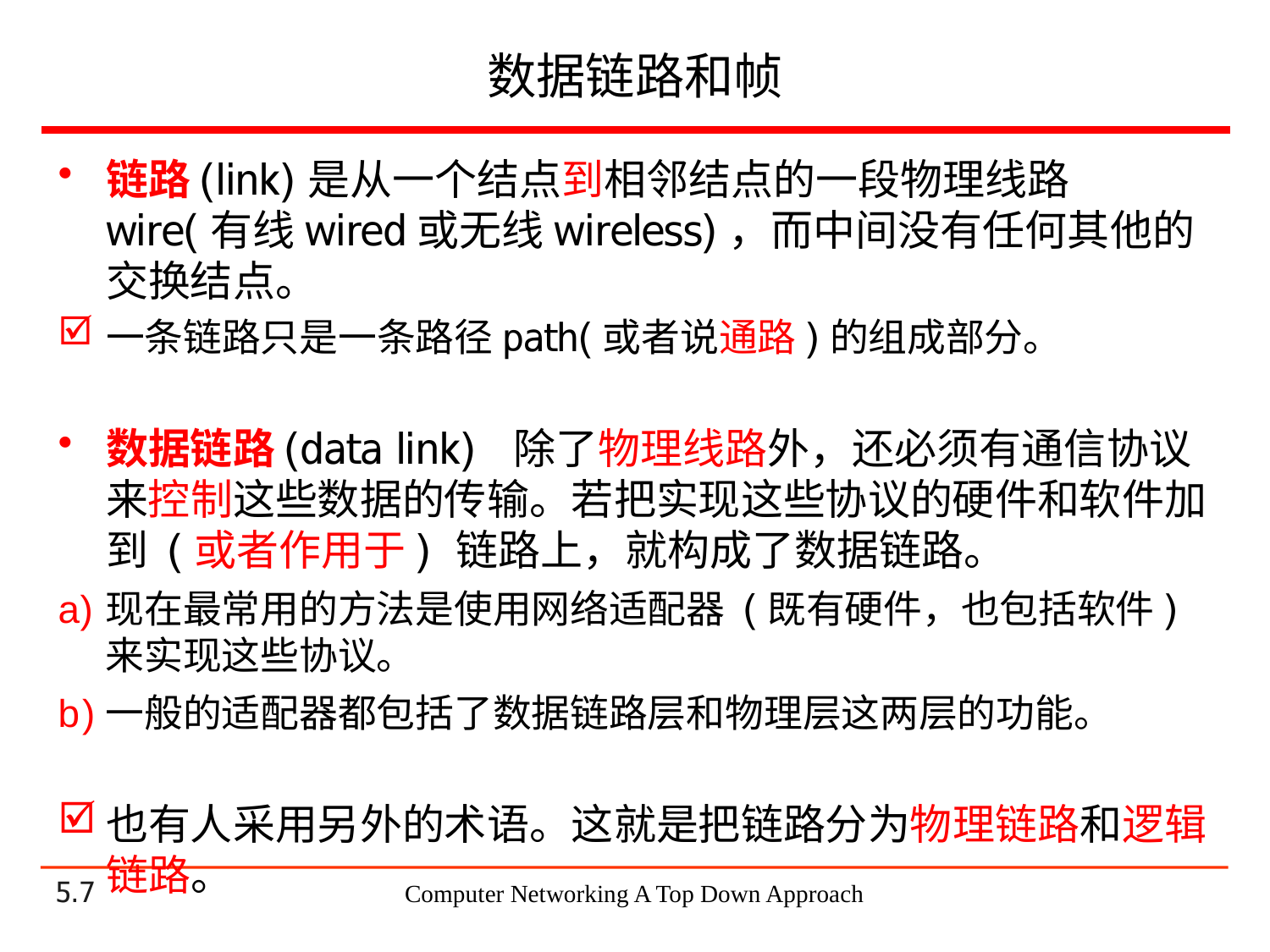

# 数据链路和帧
链路(link)是从一个结点到相邻结点的一段物理线路wire(有线wired或无线wireless)，而中间没有任何其他的交换结点。
一条链路只是一条路径path(或者说通路)的组成部分。

数据链路(data link)  除了物理线路外，还必须有通信协议来控制这些数据的传输。若把实现这些协议的硬件和软件加到 (或者作用于) 链路上，就构成了数据链路。
现在最常用的方法是使用网络适配器 (既有硬件，也包括软件) 来实现这些协议。
一般的适配器都包括了数据链路层和物理层这两层的功能。

也有人采用另外的术语。这就是把链路分为物理链路和逻辑链路。